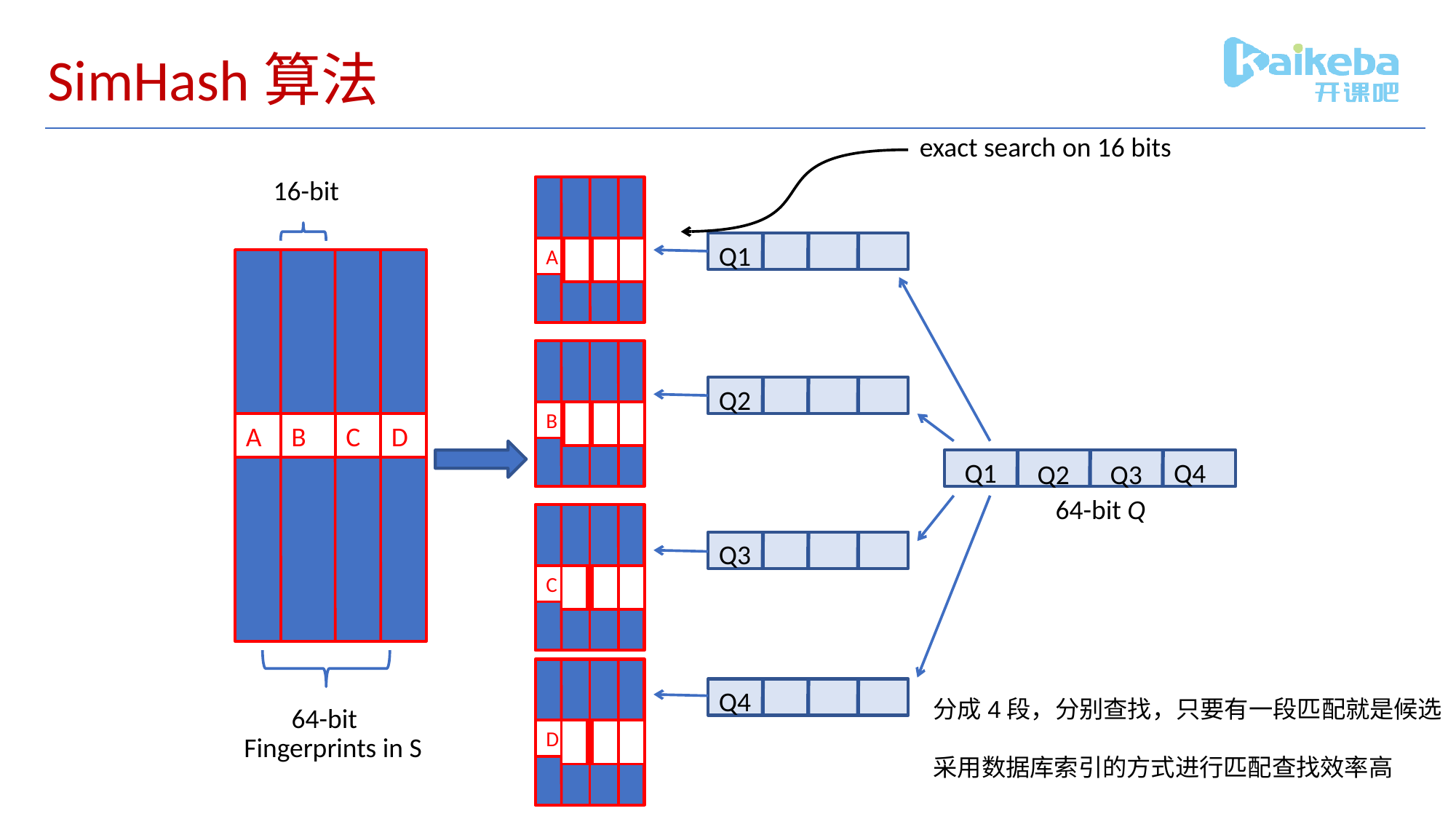

# SimHash算法
exact search on 16 bits
16-bit

A

Q1

B

Q2
A
B
C
D

64-bit Q
Q1
Q4
Q2
Q3

C

Q3

D

分成4段，分别查找，只要有一段匹配就是候选
采用数据库索引的方式进行匹配查找效率高

Q4
64-bit
Fingerprints in S